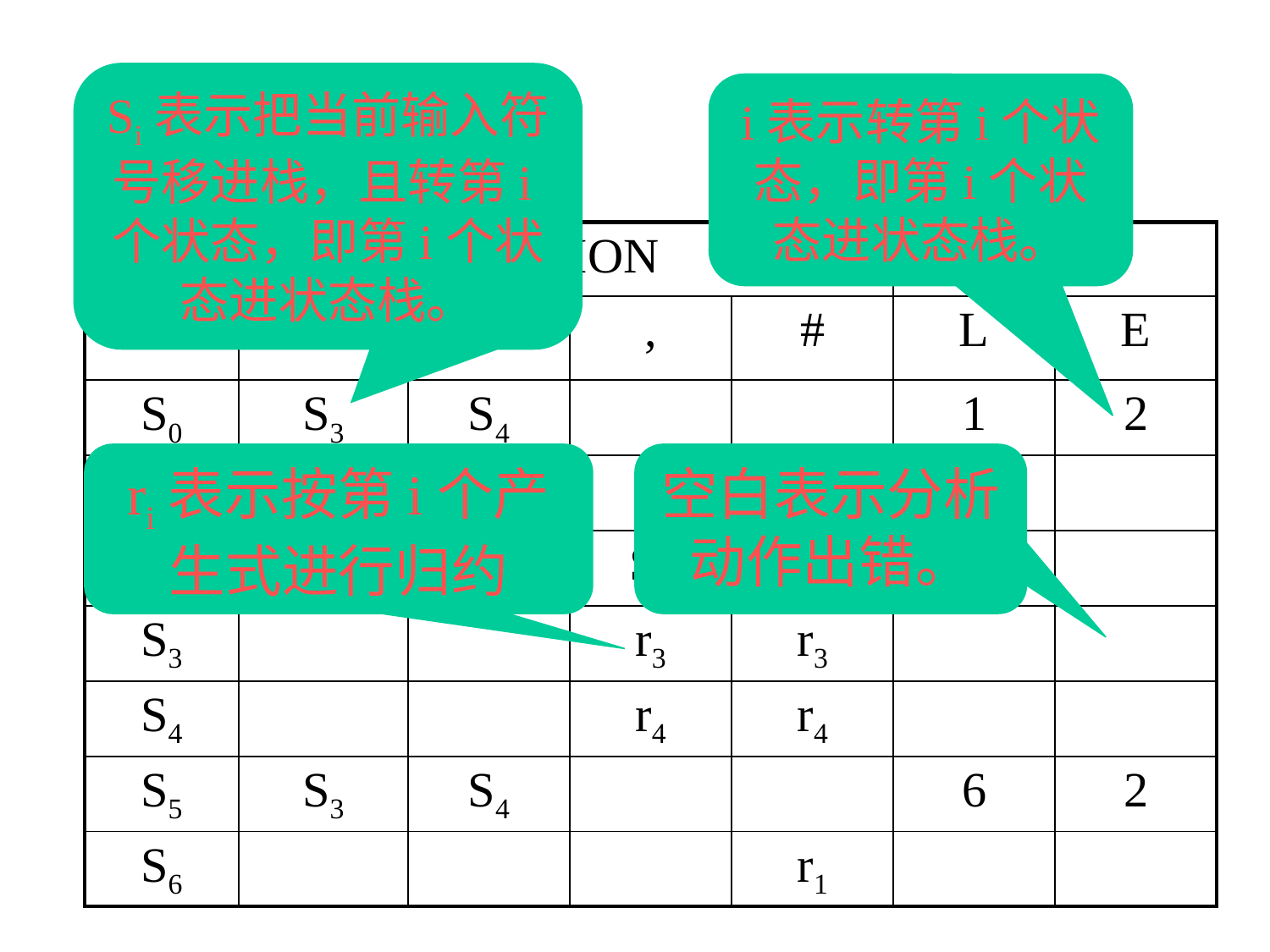

Si表示把当前输入符号移进栈，且转第i个状态，即第i个状态进状态栈。
i表示转第i个状态，即第i个状态进状态栈。
| 状态 | ACTION |  |  |  | GOTO |  |
| --- | --- | --- | --- | --- | --- | --- |
|  | a | b | , | # | L | E |
| S0 | S3 | S4 |  |  | 1 | 2 |
| S1 |  |  |  | acc |  |  |
| S2 |  |  | S5 | r2 |  |  |
| S3 |  |  | r3 | r3 |  |  |
| S4 |  |  | r4 | r4 |  |  |
| S5 | S3 | S4 |  |  | 6 | 2 |
| S6 |  |  |  | r1 |  |  |
ri表示按第i个产生式进行归约
空白表示分析动作出错。